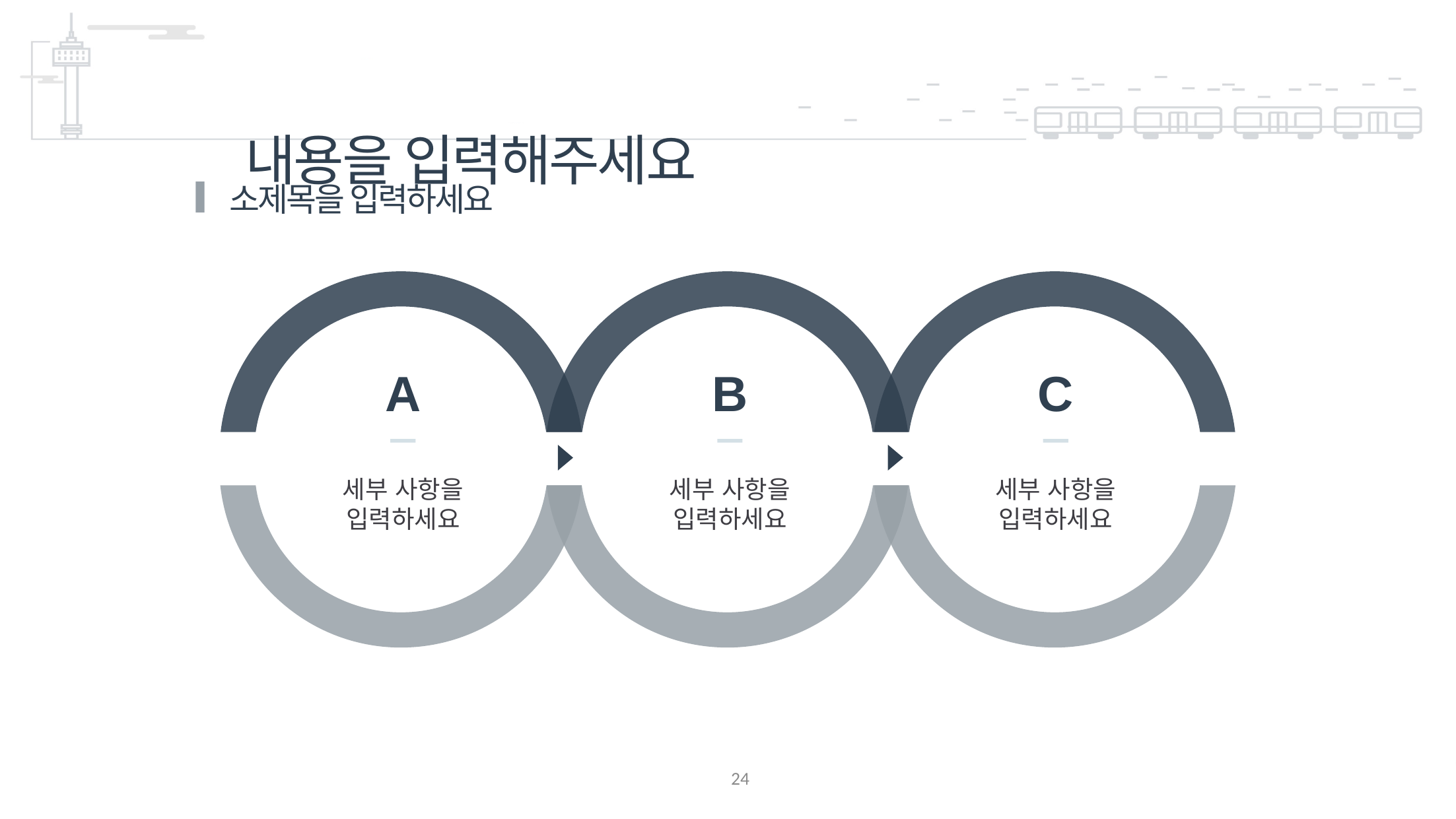

# 내용을 입력해주세요
소제목을 입력하세요

A
B
C

세부 사항을
입력하세요
세부 사항을
입력하세요
세부 사항을
입력하세요

24